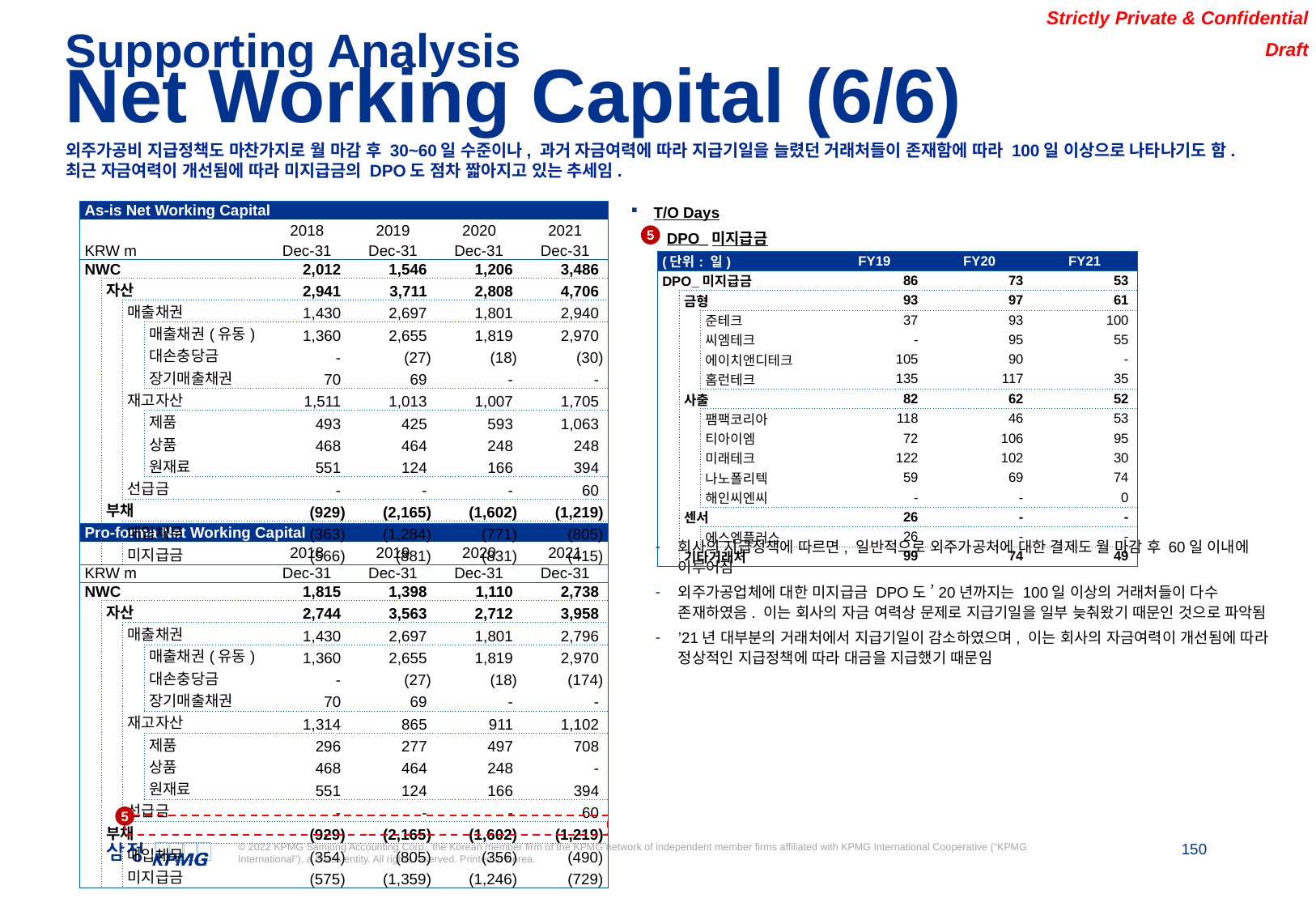

Supporting Analysis
Net Working Capital (6/6)
외주가공비 지급정책도 마찬가지로 월 마감 후 30~60일 수준이나, 과거 자금여력에 따라 지급기일을 늘렸던 거래처들이 존재함에 따라 100일 이상으로 나타나기도 함. 최근 자금여력이 개선됨에 따라 미지급금의 DPO도 점차 짧아지고 있는 추세임.
| As-is Net Working Capital |  |  |  |  |  |  |  |
| --- | --- | --- | --- | --- | --- | --- | --- |
|  |  |  |  | 2018 | 2019 | 2020 | 2021 |
| KRW m |  |  |  | Dec-31 | Dec-31 | Dec-31 | Dec-31 |
| NWC |  |  |  | 2,012 | 1,546 | 1,206 | 3,486 |
|  | 자산 |  |  | 2,941 | 3,711 | 2,808 | 4,706 |
|  |  | 매출채권 |  | 1,430 | 2,697 | 1,801 | 2,940 |
|  |  |  | 매출채권(유동) | 1,360 | 2,655 | 1,819 | 2,970 |
|  |  |  | 대손충당금 | - | (27) | (18) | (30) |
|  |  |  | 장기매출채권 | 70 | 69 | - | - |
|  |  | 재고자산 |  | 1,511 | 1,013 | 1,007 | 1,705 |
|  |  |  | 제품 | 493 | 425 | 593 | 1,063 |
|  |  |  | 상품 | 468 | 464 | 248 | 248 |
|  |  |  | 원재료 | 551 | 124 | 166 | 394 |
|  |  | 선급금 |  | - | - | - | 60 |
|  | 부채 |  |  | (929) | (2,165) | (1,602) | (1,219) |
|  |  | 매입채무 |  | (363) | (1,284) | (771) | (805) |
|  |  | 미지급금 |  | (566) | (881) | (831) | (415) |
T/O Days
DPO_미지급금

회사의 지급정책에 따르면, 일반적으로 외주가공처에 대한 결제도 월 마감 후 60일 이내에 이루어짐
외주가공업체에 대한 미지급금 DPO도 ’20년까지는 100일 이상의 거래처들이 다수 존재하였음. 이는 회사의 자금 여력상 문제로 지급기일을 일부 늦춰왔기 때문인 것으로 파악됨
’21년 대부분의 거래처에서 지급기일이 감소하였으며, 이는 회사의 자금여력이 개선됨에 따라 정상적인 지급정책에 따라 대금을 지급했기 때문임

5
| (단위: 일) |  |  |  | FY19 | FY20 | FY21 |
| --- | --- | --- | --- | --- | --- | --- |
| DPO\_미지급금 |  |  |  | 86 | 73 | 53 |
|  | 금형 |  |  | 93 | 97 | 61 |
|  |  | 준테크 |  | 37 | 93 | 100 |
|  |  | 씨엠테크 |  | - | 95 | 55 |
|  |  | 에이치앤디테크 |  | 105 | 90 | - |
|  |  | 홈런테크 |  | 135 | 117 | 35 |
|  | 사출 |  |  | 82 | 62 | 52 |
|  |  | 팸팩코리아 |  | 118 | 46 | 53 |
|  |  | 티아이엠 |  | 72 | 106 | 95 |
|  |  | 미래테크 |  | 122 | 102 | 30 |
|  |  | 나노폴리텍 |  | 59 | 69 | 74 |
|  |  | 해인씨엔씨 |  | - | - | 0 |
|  | 센서 |  |  | 26 | - | - |
|  |  | 에스엠플러스 |  | 26 | - | - |
|  | 기타거래처 |  |  | 99 | 74 | 49 |
| Pro-forma Net Working Capital |  |  |  |  |  |  |  |
| --- | --- | --- | --- | --- | --- | --- | --- |
|  |  |  |  | 2018 | 2019 | 2020 | 2021 |
| KRW m |  |  |  | Dec-31 | Dec-31 | Dec-31 | Dec-31 |
| NWC |  |  |  | 1,815 | 1,398 | 1,110 | 2,738 |
|  | 자산 |  |  | 2,744 | 3,563 | 2,712 | 3,958 |
|  |  | 매출채권 |  | 1,430 | 2,697 | 1,801 | 2,796 |
|  |  |  | 매출채권(유동) | 1,360 | 2,655 | 1,819 | 2,970 |
|  |  |  | 대손충당금 | - | (27) | (18) | (174) |
|  |  |  | 장기매출채권 | 70 | 69 | - | - |
|  |  | 재고자산 |  | 1,314 | 865 | 911 | 1,102 |
|  |  |  | 제품 | 296 | 277 | 497 | 708 |
|  |  |  | 상품 | 468 | 464 | 248 | - |
|  |  |  | 원재료 | 551 | 124 | 166 | 394 |
|  |  | 선급금 |  | - | - | - | 60 |
|  | 부채 |  |  | (929) | (2,165) | (1,602) | (1,219) |
|  |  | 매입채무 |  | (354) | (805) | (356) | (490) |
|  |  | 미지급금 |  | (575) | (1,359) | (1,246) | (729) |
5